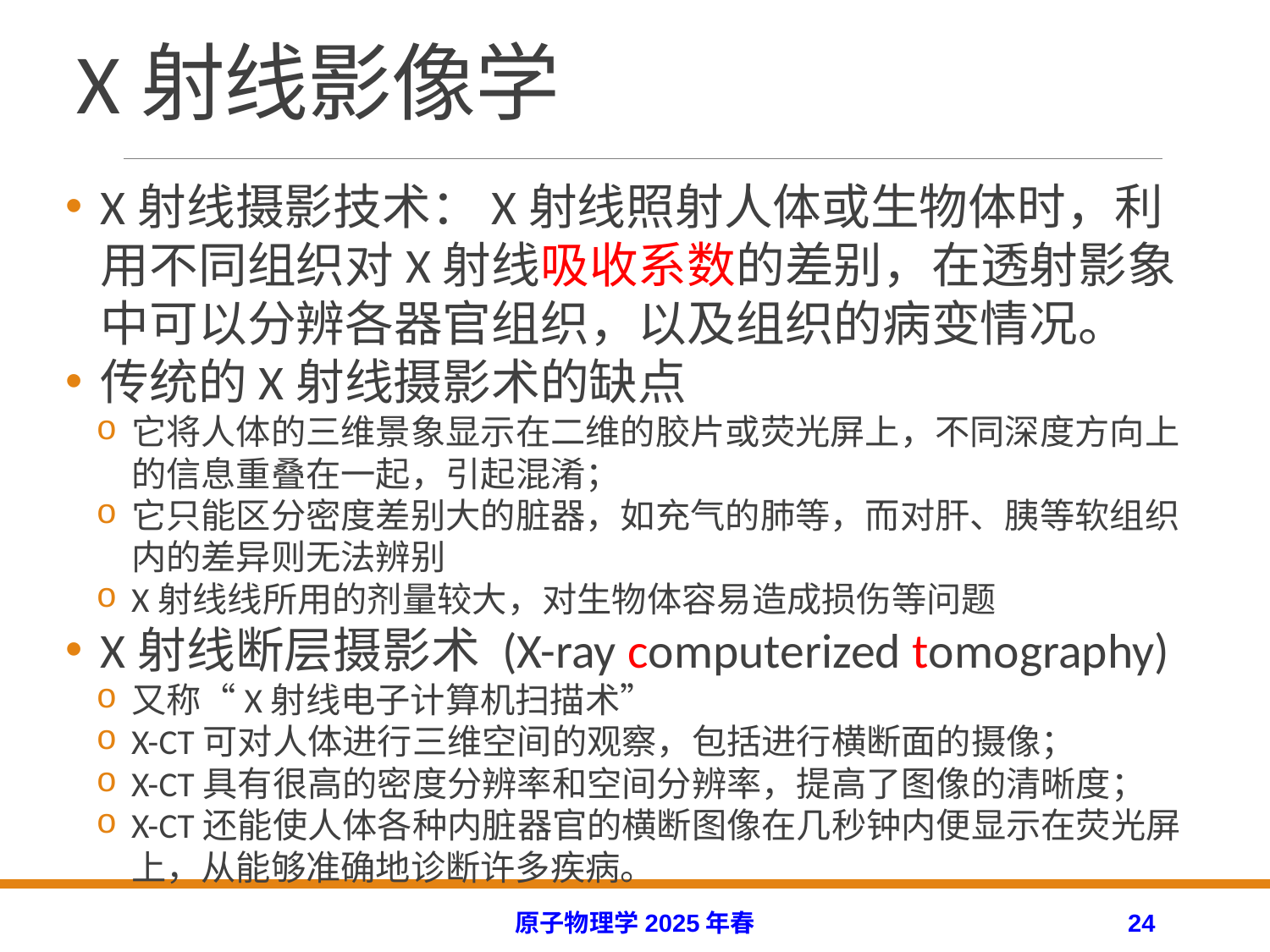

# X射线影像学
X射线摄影技术：X射线照射人体或生物体时，利用不同组织对X射线吸收系数的差别，在透射影象中可以分辨各器官组织，以及组织的病变情况。
传统的X射线摄影术的缺点
它将人体的三维景象显示在二维的胶片或荧光屏上，不同深度方向上的信息重叠在一起，引起混淆；
它只能区分密度差别大的脏器，如充气的肺等，而对肝、胰等软组织内的差异则无法辨别
X射线线所用的剂量较大，对生物体容易造成损伤等问题
X射线断层摄影术 (X-ray computerized tomography)
又称“X射线电子计算机扫描术”
X-CT可对人体进行三维空间的观察，包括进行横断面的摄像；
X-CT具有很高的密度分辨率和空间分辨率，提高了图像的清晰度；
X-CT还能使人体各种内脏器官的横断图像在几秒钟内便显示在荧光屏上，从能够准确地诊断许多疾病。
原子物理学2025年春
24